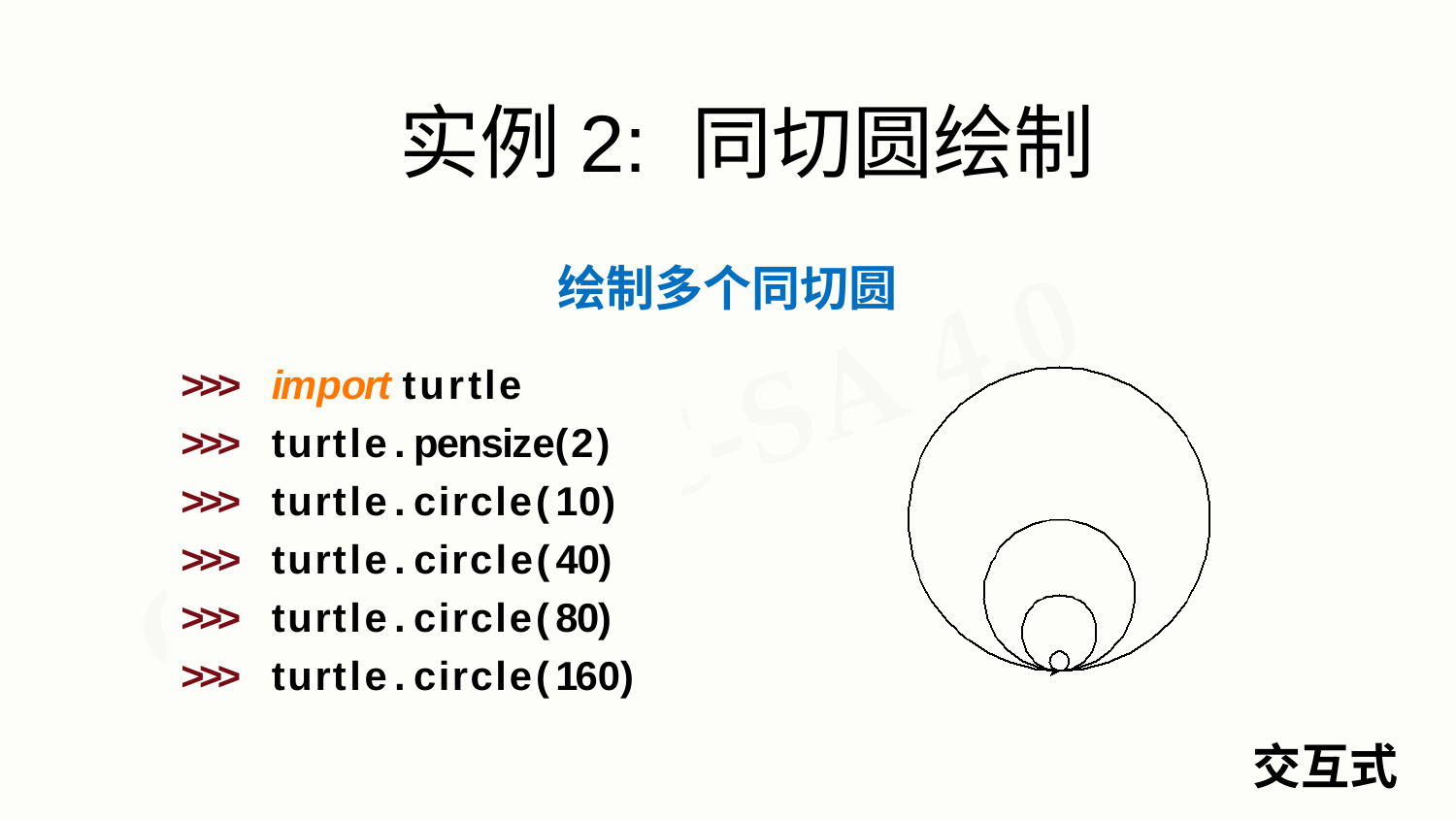

# 实例2: 同切圆绘制
绘制多个同切圆
>>>	import turtle
>>>	turtle.pensize(2)
>>>	turtle.circle(10)
>>>	turtle.circle(40)
>>>	turtle.circle(80)
>>>	turtle.circle(160)

交互式